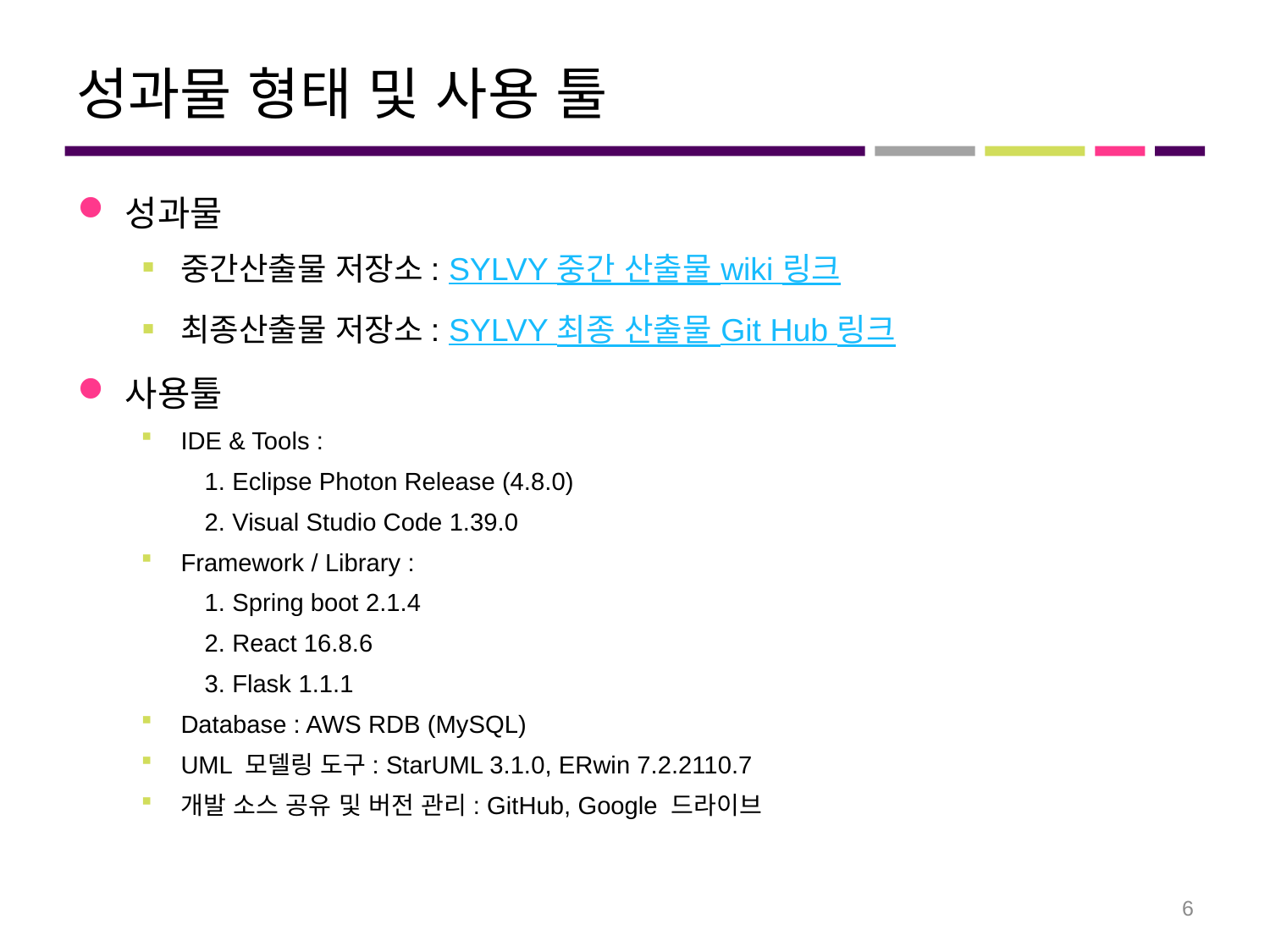

# 성과물 형태 및 사용 툴
성과물
중간산출물 저장소: SYLVY 중간 산출물 wiki 링크
최종산출물 저장소: SYLVY 최종 산출물 Git Hub 링크
사용툴
IDE & Tools :
1. Eclipse Photon Release (4.8.0)
2. Visual Studio Code 1.39.0
Framework / Library :
1. Spring boot 2.1.4
2. React 16.8.6
3. Flask 1.1.1
Database : AWS RDB (MySQL)
UML 모델링 도구: StarUML 3.1.0, ERwin 7.2.2110.7
개발 소스 공유 및 버전 관리: GitHub, Google 드라이브

6